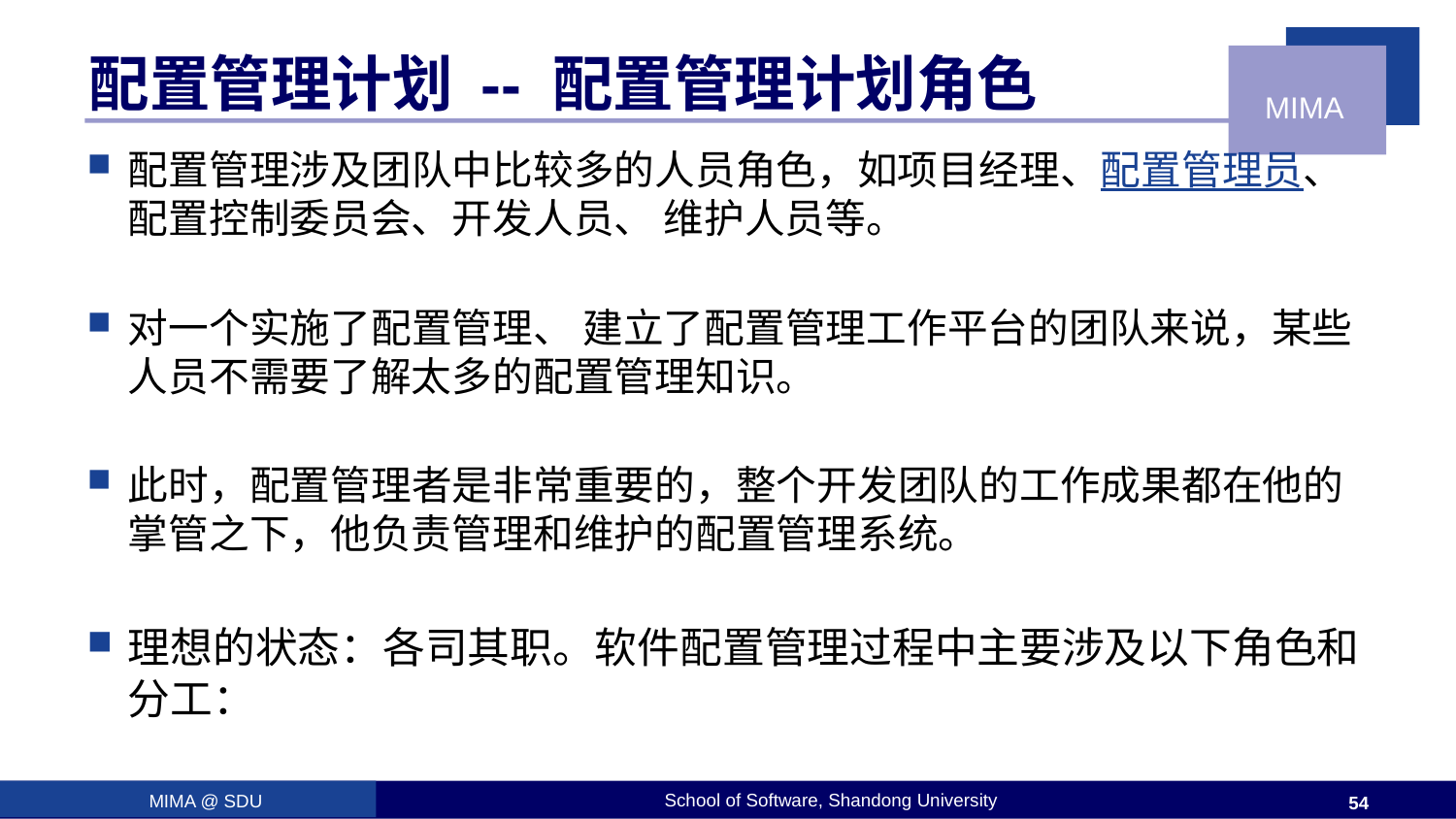

# 配置管理计划 -- 配置管理计划角色
配置管理涉及团队中比较多的人员角色，如项目经理、配置管理员、配置控制委员会、开发人员、 维护人员等。

对一个实施了配置管理、 建立了配置管理工作平台的团队来说，某些人员不需要了解太多的配置管理知识。

此时，配置管理者是非常重要的，整个开发团队的工作成果都在他的掌管之下，他负责管理和维护的配置管理系统。

理想的状态：各司其职。软件配置管理过程中主要涉及以下角色和分工：